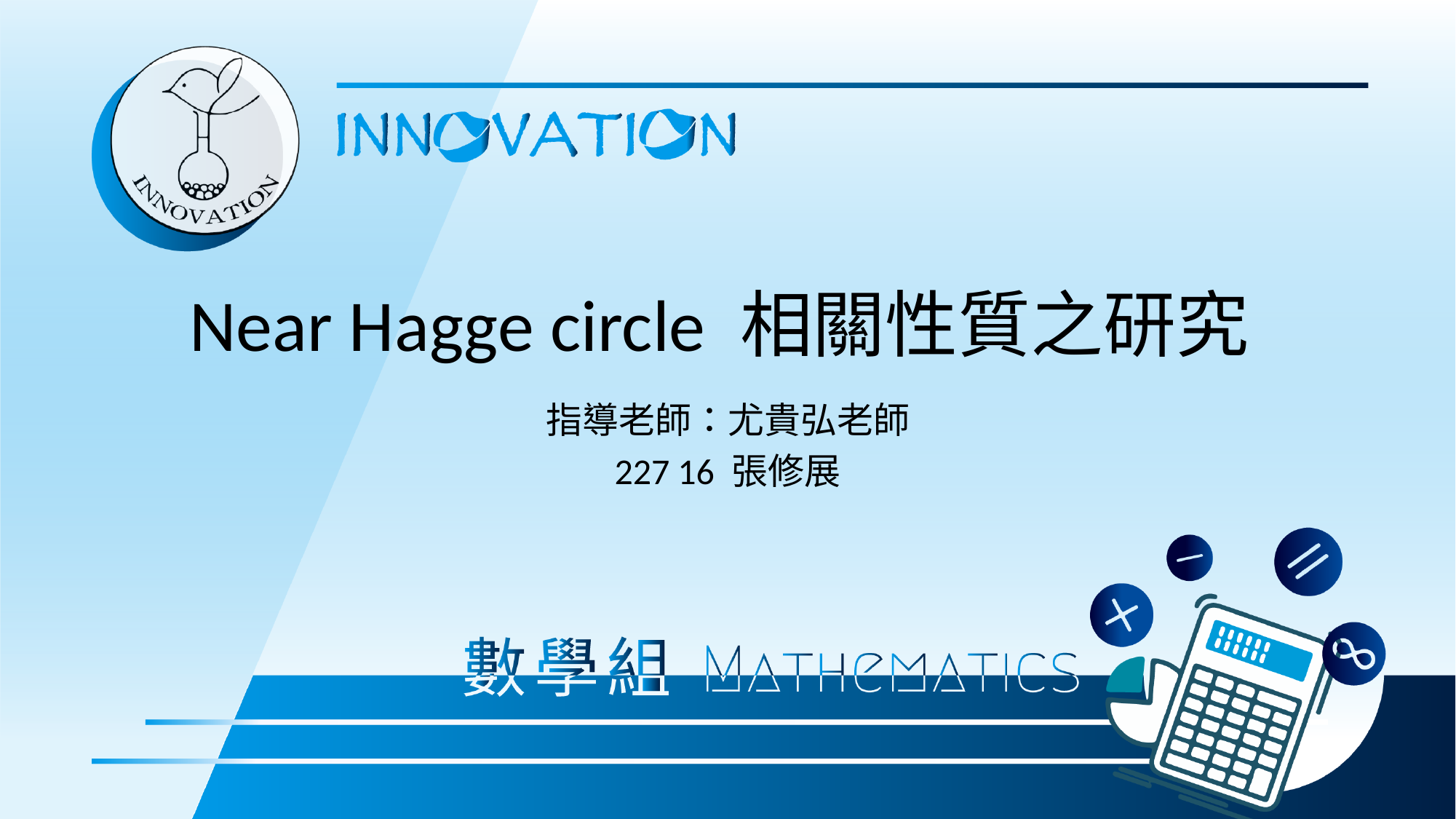

Near Hagge circle 相關性質之研究
指導老師：尤貴弘老師
227 16 張修展